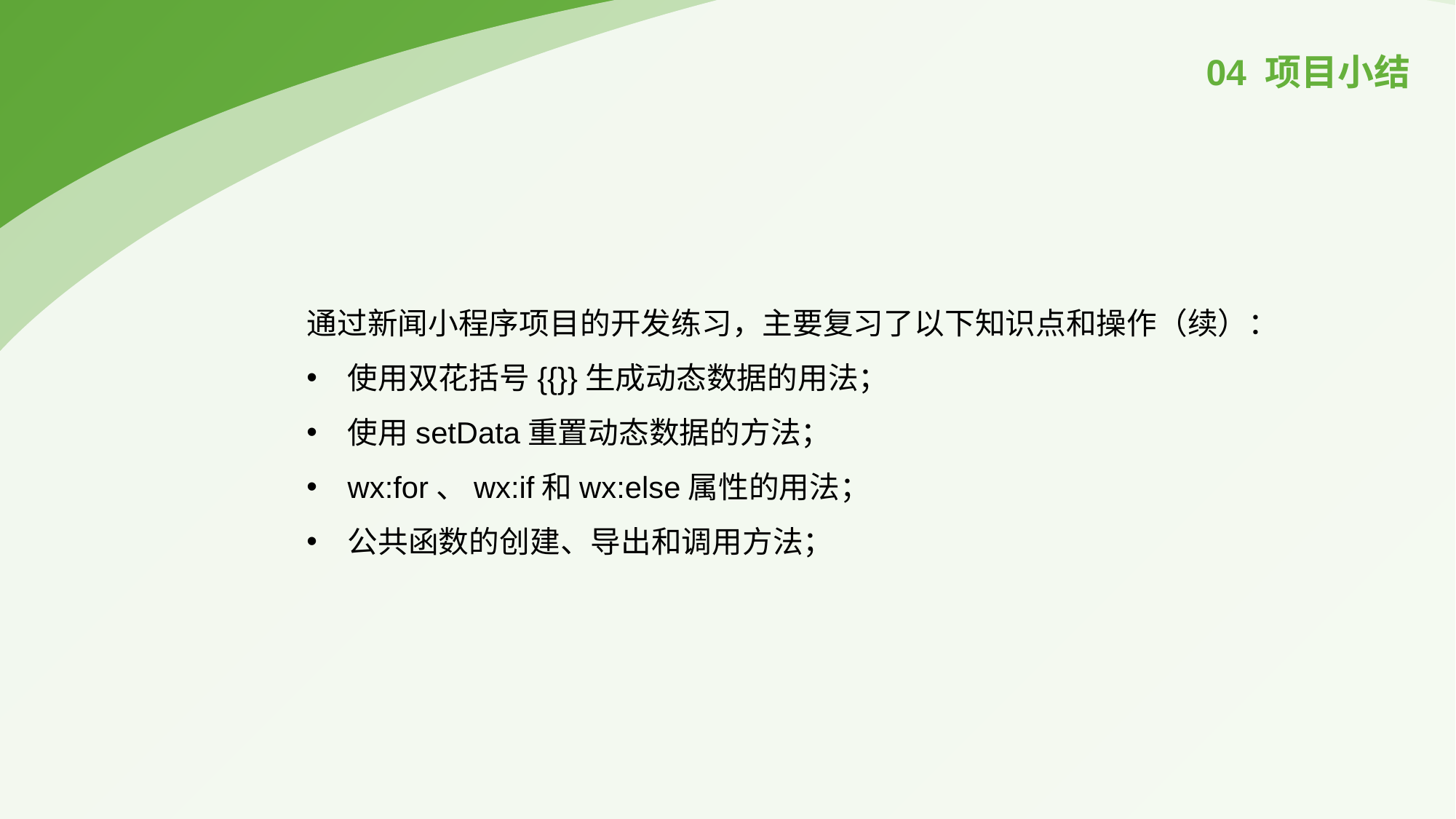

04 项目小结
通过新闻小程序项目的开发练习，主要复习了以下知识点和操作（续）：
使用双花括号{{}}生成动态数据的用法；
使用setData重置动态数据的方法；
wx:for、wx:if和wx:else属性的用法；
公共函数的创建、导出和调用方法；